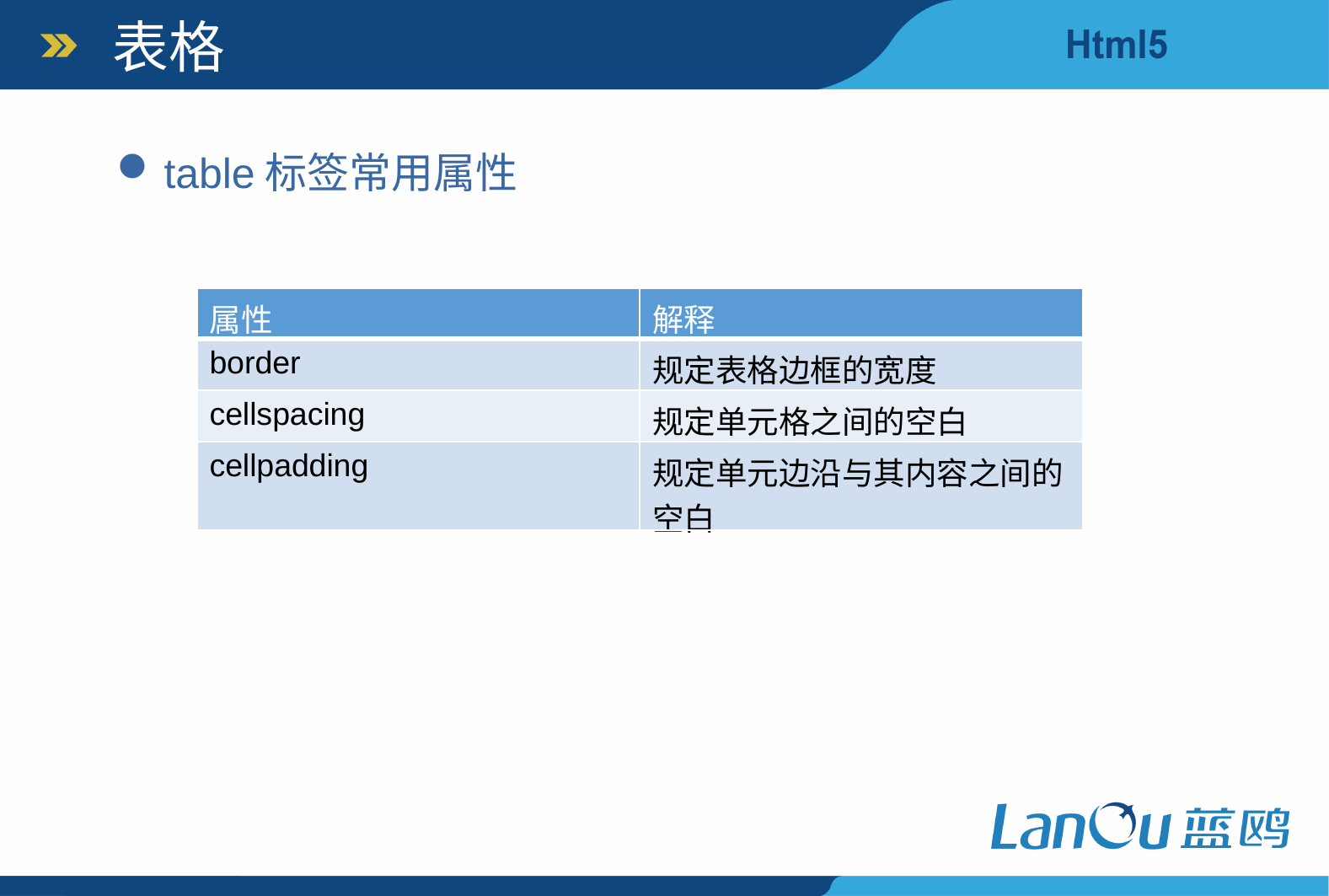

表格
table标签常用属性
| 属性 | 解释 |
| --- | --- |
| border | 规定表格边框的宽度 |
| cellspacing | 规定单元格之间的空白 |
| cellpadding | 规定单元边沿与其内容之间的空白 |